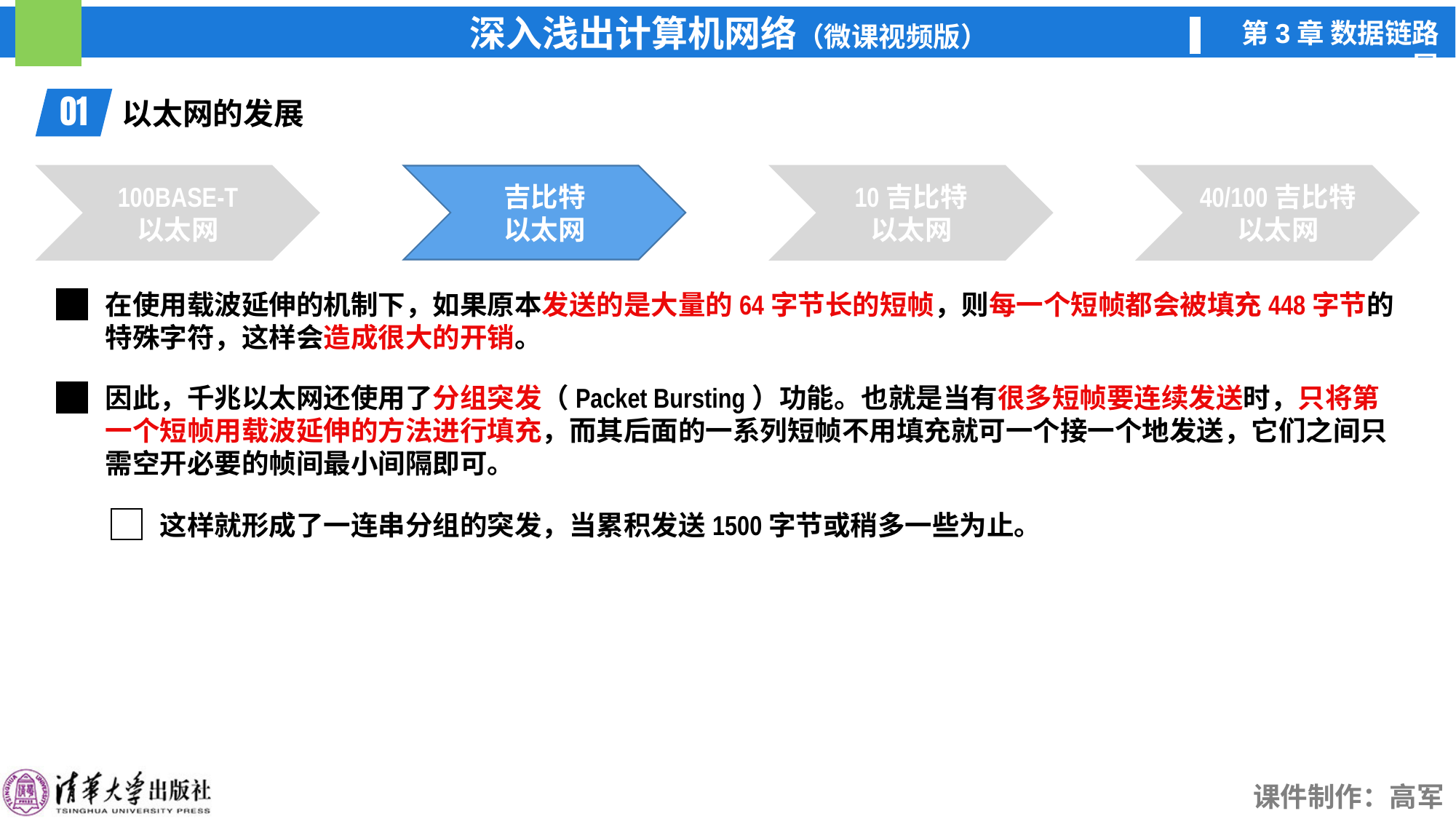

01
以太网的发展
吉比特
以太网
100BASE-T
以太网
吉比特
以太网
10吉比特
以太网
40/100吉比特
以太网
在使用载波延伸的机制下，如果原本发送的是大量的64字节长的短帧，则每一个短帧都会被填充448字节的特殊字符，这样会造成很大的开销。

因此，千兆以太网还使用了分组突发（Packet Bursting）功能。也就是当有很多短帧要连续发送时，只将第一个短帧用载波延伸的方法进行填充，而其后面的一系列短帧不用填充就可一个接一个地发送，它们之间只需空开必要的帧间最小间隔即可。

这样就形成了一连串分组的突发，当累积发送1500字节或稍多一些为止。